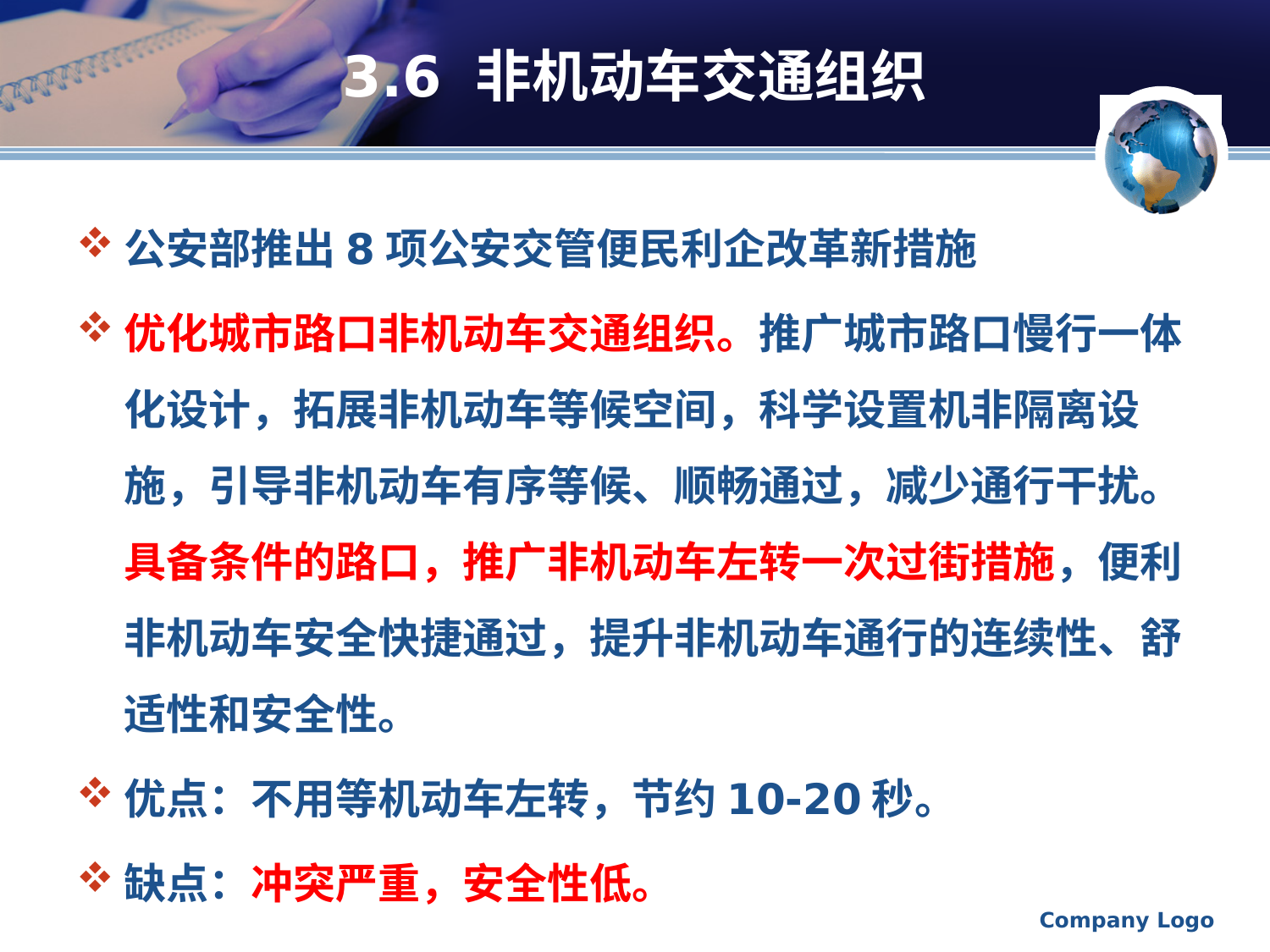

# 3.6 非机动车交通组织
公安部推出8项公安交管便民利企改革新措施
优化城市路口非机动车交通组织。推广城市路口慢行一体化设计，拓展非机动车等候空间，科学设置机非隔离设施，引导非机动车有序等候、顺畅通过，减少通行干扰。具备条件的路口，推广非机动车左转一次过街措施，便利非机动车安全快捷通过，提升非机动车通行的连续性、舒适性和安全性。
优点：不用等机动车左转，节约10-20秒。
缺点：冲突严重，安全性低。
Company Logo